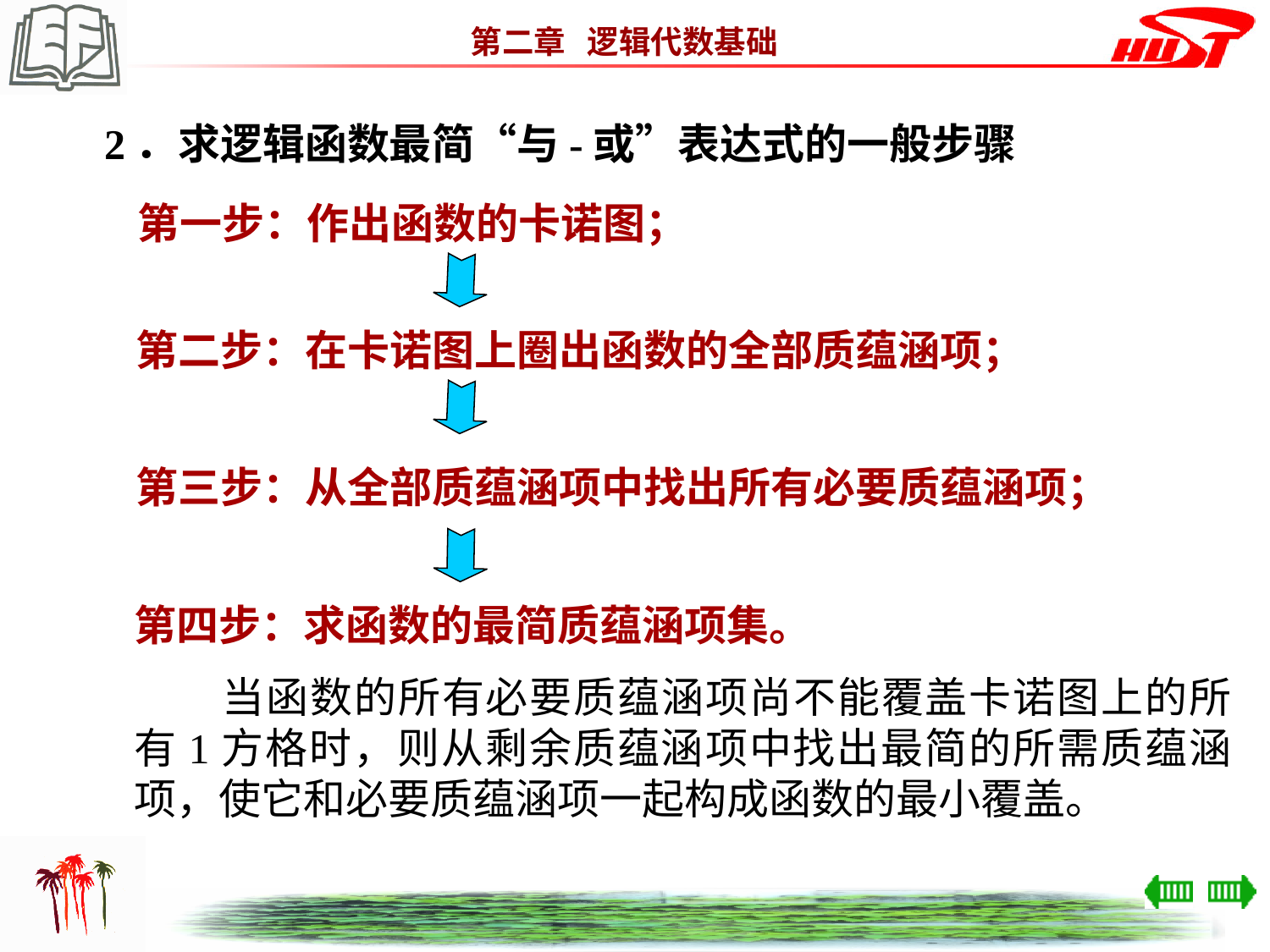

2．求逻辑函数最简“与-或”表达式的一般步骤
第一步：作出函数的卡诺图；

第二步：在卡诺图上圈出函数的全部质蕴涵项；

第三步：从全部质蕴涵项中找出所有必要质蕴涵项；

第四步：求函数的最简质蕴涵项集。
　　当函数的所有必要质蕴涵项尚不能覆盖卡诺图上的所有1方格时，则从剩余质蕴涵项中找出最简的所需质蕴涵项，使它和必要质蕴涵项一起构成函数的最小覆盖。